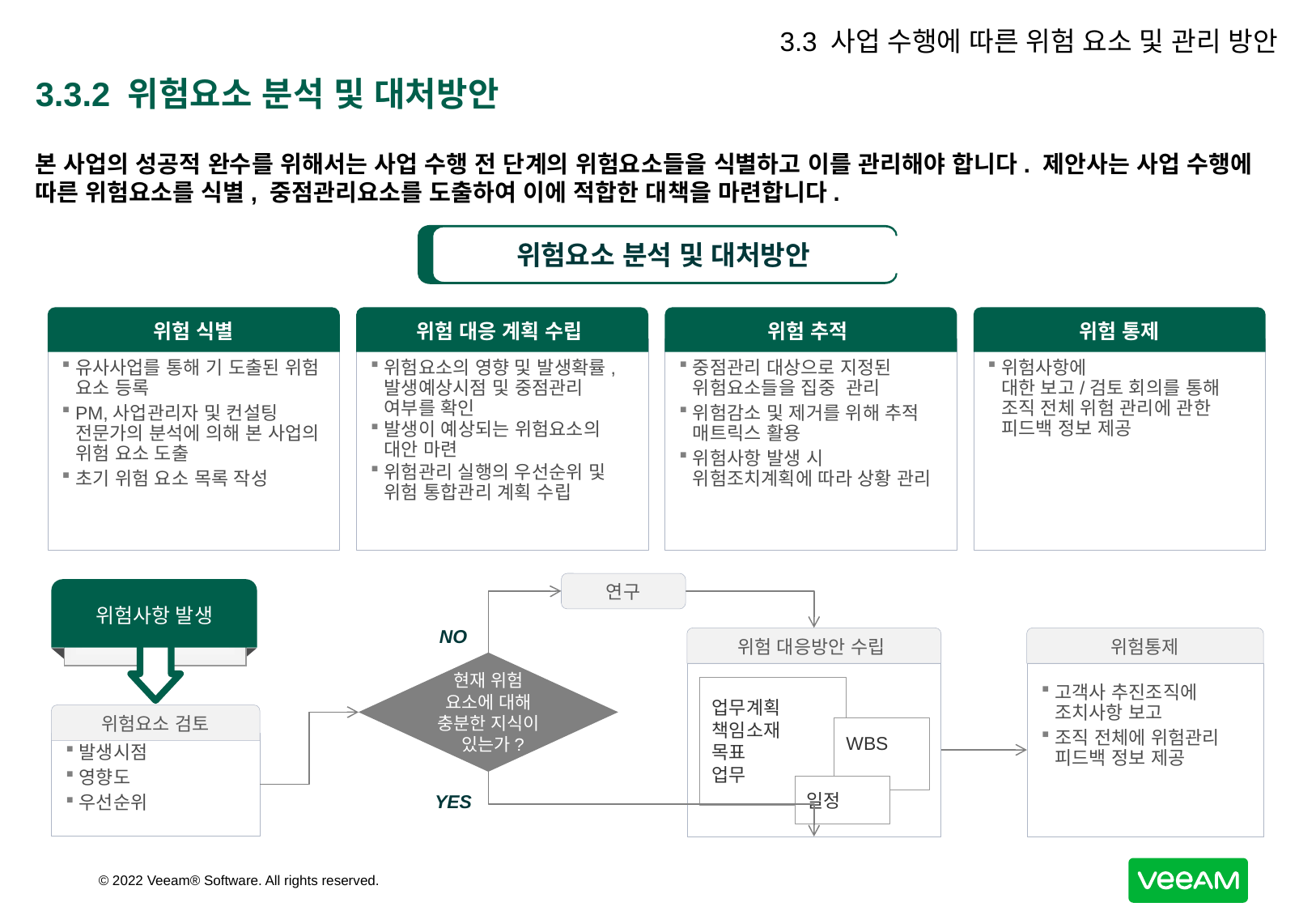

3.3 사업 수행에 따른 위험 요소 및 관리 방안
# 3.3.2 위험요소 분석 및 대처방안
본 사업의 성공적 완수를 위해서는 사업 수행 전 단계의 위험요소들을 식별하고 이를 관리해야 합니다. 제안사는 사업 수행에 따른 위험요소를 식별, 중점관리요소를 도출하여 이에 적합한 대책을 마련합니다.
위험요소 분석 및 대처방안
위험 식별
위험 대응 계획 수립
위험 추적
위험 통제
유사사업를 통해 기 도출된 위험 요소 등록
PM,사업관리자 및 컨설팅 전문가의 분석에 의해 본 사업의 위험 요소 도출
초기 위험 요소 목록 작성
위험요소의 영향 및 발생확률, 발생예상시점 및 중점관리 여부를 확인
발생이 예상되는 위험요소의 대안 마련
위험관리 실행의 우선순위 및 위험 통합관리 계획 수립
중점관리 대상으로 지정된 위험요소들을 집중  관리
위험감소 및 제거를 위해 추적 매트릭스 활용
위험사항 발생 시 위험조치계획에 따라 상황 관리
위험사항에
대한 보고/검토 회의를 통해 조직 전체 위험 관리에 관한 피드백 정보 제공
연구
위험사항 발생

NO
위험 대응방안 수립
위험통제

현재 위험
요소에 대해
충분한 지식이
 있는가?

고객사 추진조직에 조치사항 보고
조직 전체에 위험관리 피드백 정보 제공
업무계획
책임소재
목표
업무
위험요소 검토
WBS

발생시점
영향도
우선순위
일정
YES